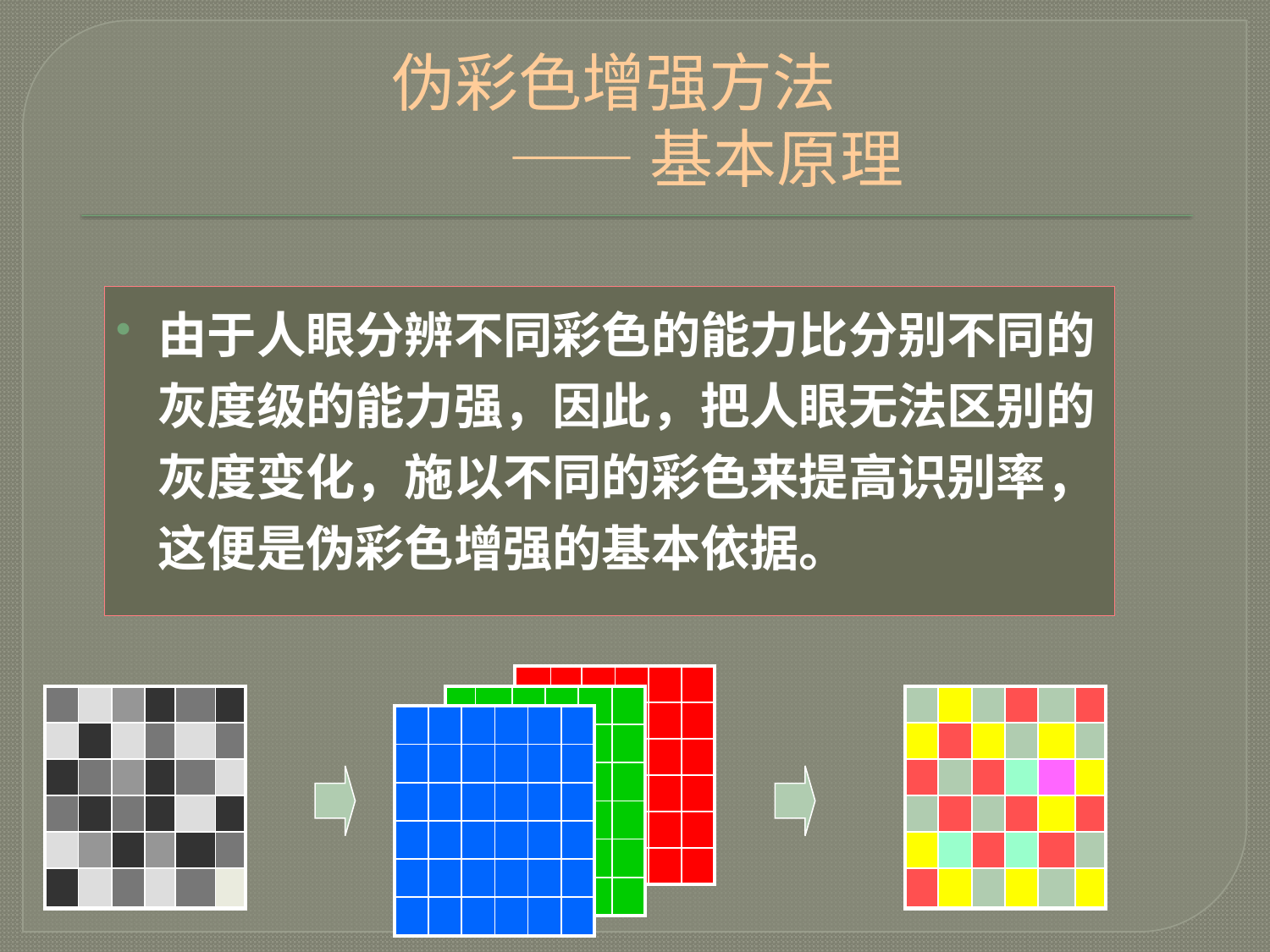

# 伪彩色增强方法 —— 基本原理
由于人眼分辨不同彩色的能力比分别不同的灰度级的能力强，因此，把人眼无法区别的灰度变化，施以不同的彩色来提高识别率，这便是伪彩色增强的基本依据。
|  |  |  |  |  |  |
| --- | --- | --- | --- | --- | --- |
|  |  |  |  |  |  |
|  |  |  |  |  |  |
|  |  |  |  |  |  |
|  |  |  |  |  |  |
|  |  |  |  |  |  |
|  |  |  |  |  |  |
| --- | --- | --- | --- | --- | --- |
|  |  |  |  |  |  |
|  |  |  |  |  |  |
|  |  |  |  |  |  |
|  |  |  |  |  |  |
|  |  |  |  |  |  |
|  |  |  |  |  |  |
| --- | --- | --- | --- | --- | --- |
|  |  |  |  |  |  |
|  |  |  |  |  |  |
|  |  |  |  |  |  |
|  |  |  |  |  |  |
|  |  |  |  |  |  |
|  |  |  |  |  |  |
| --- | --- | --- | --- | --- | --- |
|  |  |  |  |  |  |
|  |  |  |  |  |  |
|  |  |  |  |  |  |
|  |  |  |  |  |  |
|  |  |  |  |  |  |
|  |  |  |  |  |  |
| --- | --- | --- | --- | --- | --- |
|  |  |  |  |  |  |
|  |  |  |  |  |  |
|  |  |  |  |  |  |
|  |  |  |  |  |  |
|  |  |  |  |  |  |